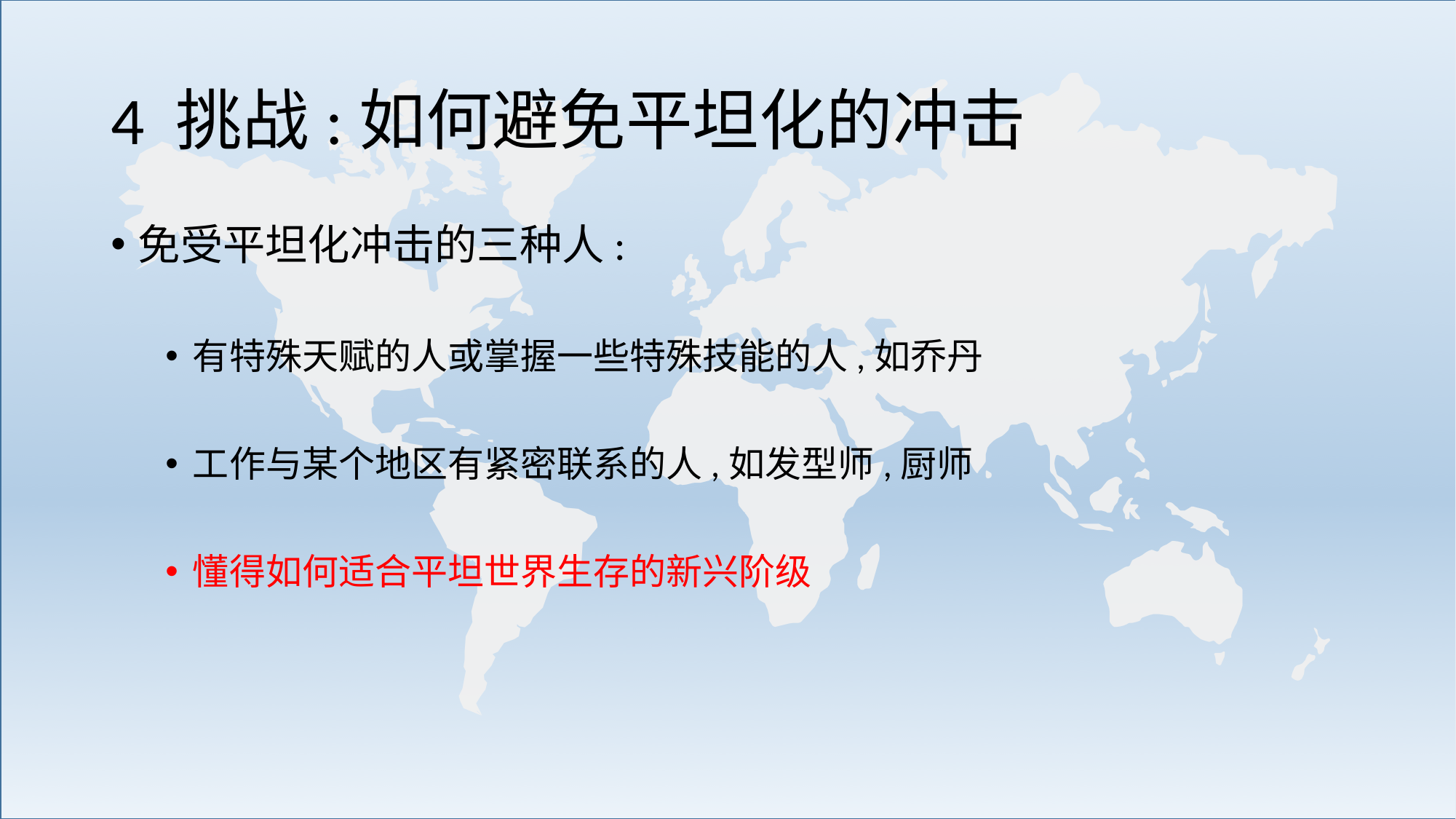

# 4 挑战:如何避免平坦化的冲击
免受平坦化冲击的三种人:

有特殊天赋的人或掌握一些特殊技能的人,如乔丹

工作与某个地区有紧密联系的人,如发型师,厨师

懂得如何适合平坦世界生存的新兴阶级